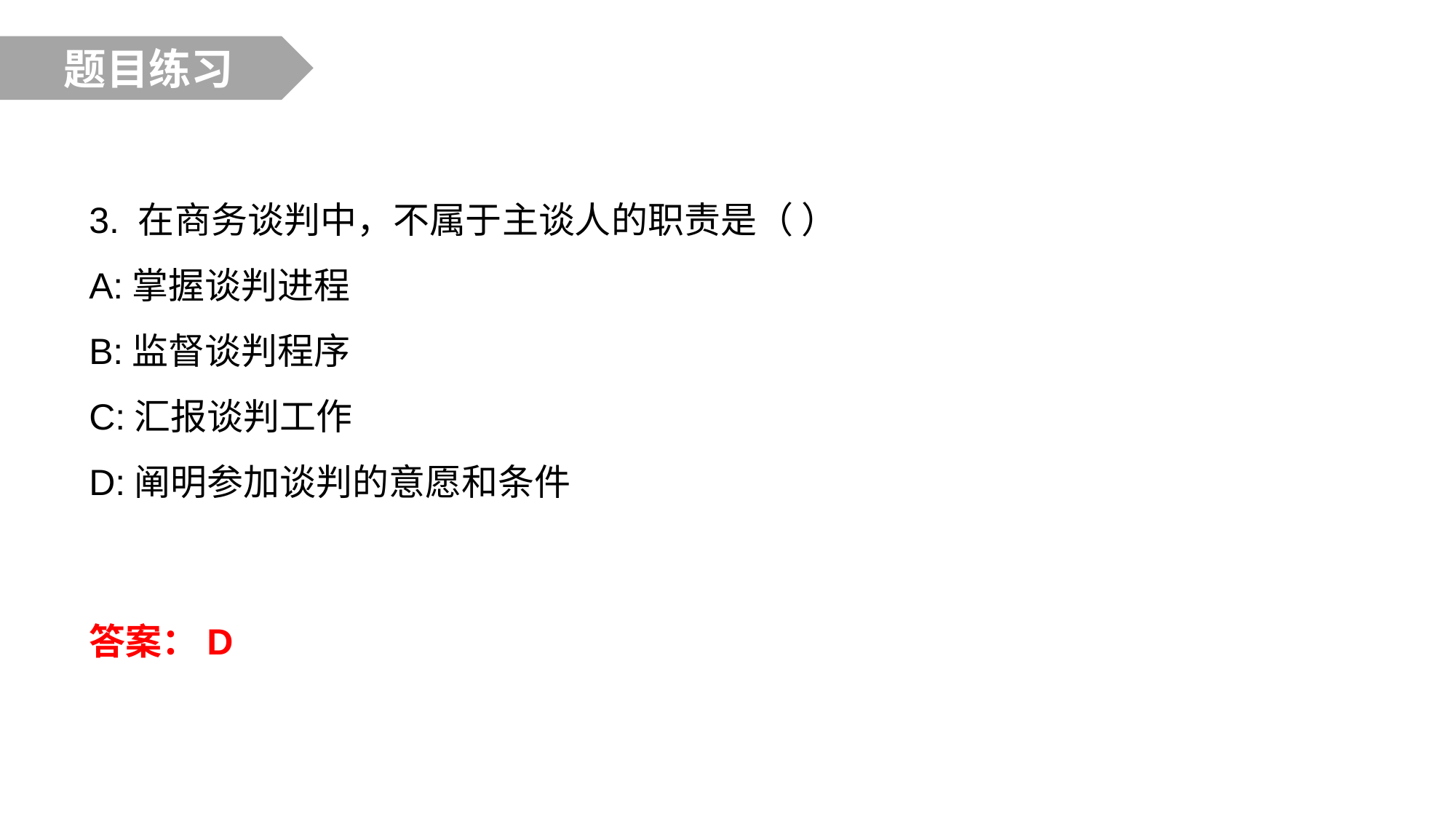

题目练习
3. 在商务谈判中，不属于主谈人的职责是（ ）
A:掌握谈判进程
B:监督谈判程序
C:汇报谈判工作
D:阐明参加谈判的意愿和条件
答案：D